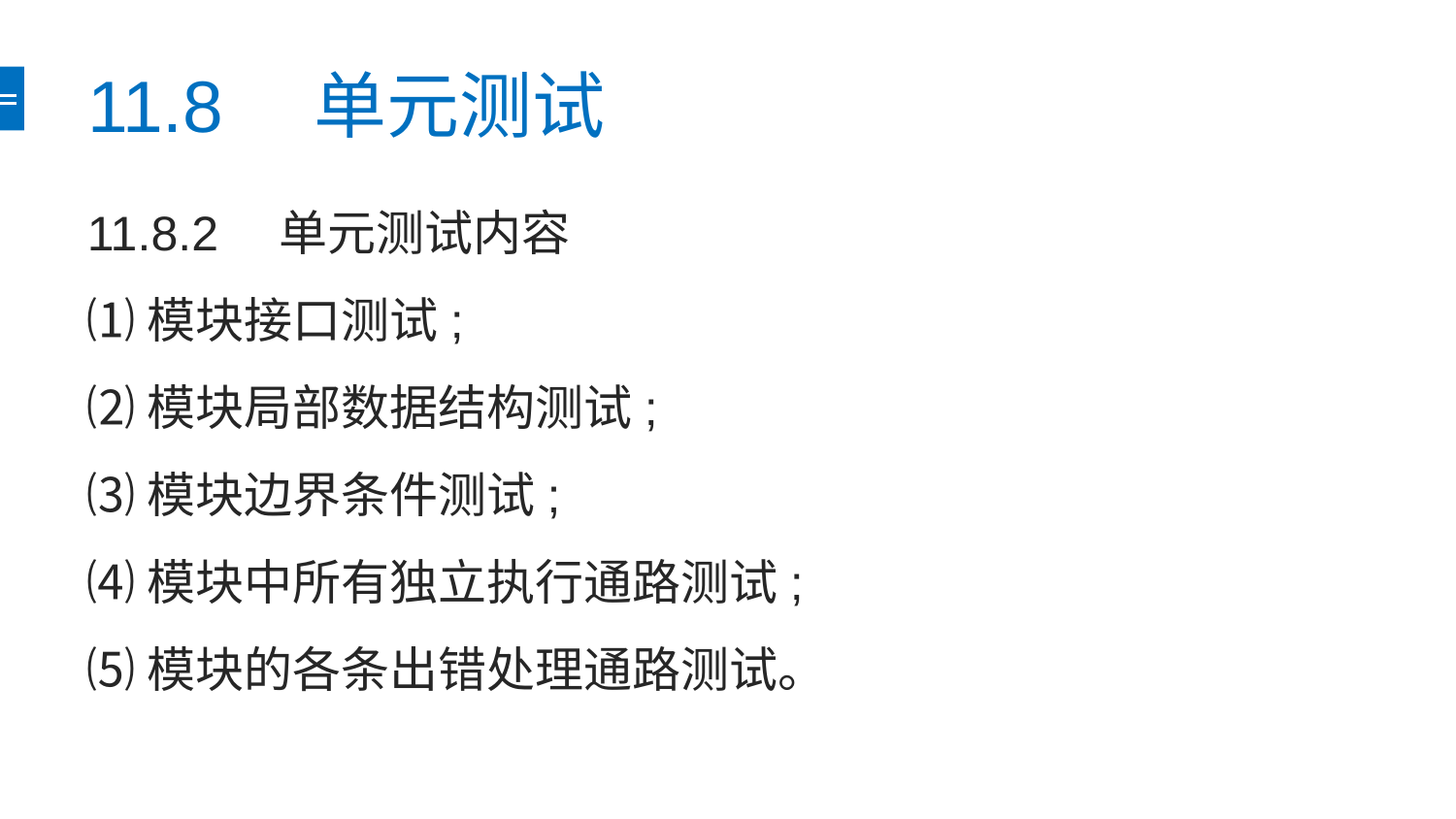

# 11.8　单元测试
11.8.2　单元测试内容
⑴模块接口测试;
⑵模块局部数据结构测试;
⑶模块边界条件测试;
⑷模块中所有独立执行通路测试;
⑸模块的各条出错处理通路测试。